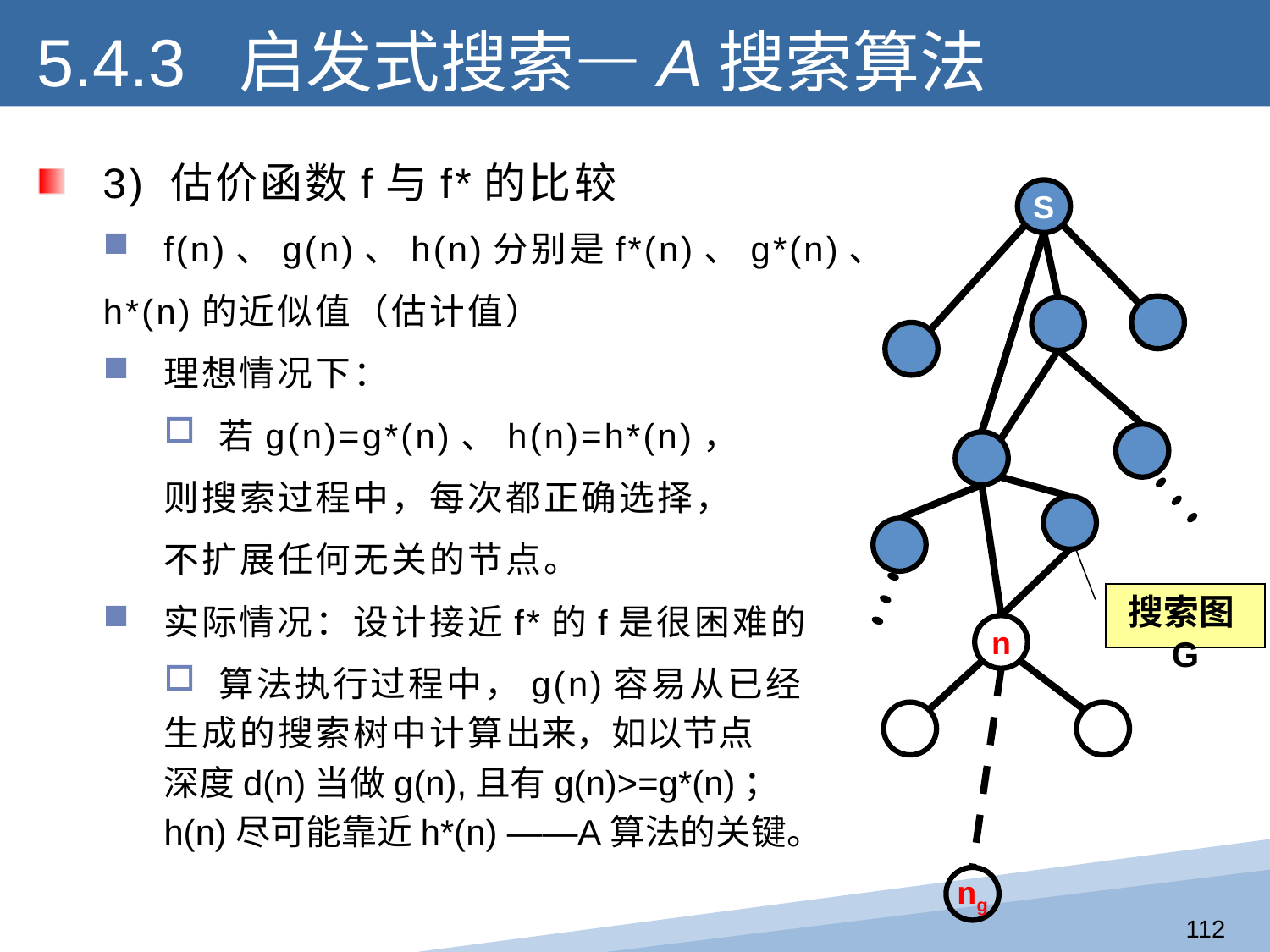

5.4.3  启发式搜索—A搜索算法
3) 估价函数f与f*的比较
f(n)、g(n)、h(n)分别是f*(n)、g*(n)、
h*(n)的近似值（估计值）
理想情况下：
若g(n)=g*(n)、h(n)=h*(n)，
则搜索过程中，每次都正确选择，
不扩展任何无关的节点。
实际情况：设计接近f*的f是很困难的
算法执行过程中，g(n)容易从已经
生成的搜索树中计算出来，如以节点
深度d(n)当做g(n),且有g(n)>=g*(n)；
h(n)尽可能靠近h*(n) ——A算法的关键。

S

搜索图G

n

ng
112